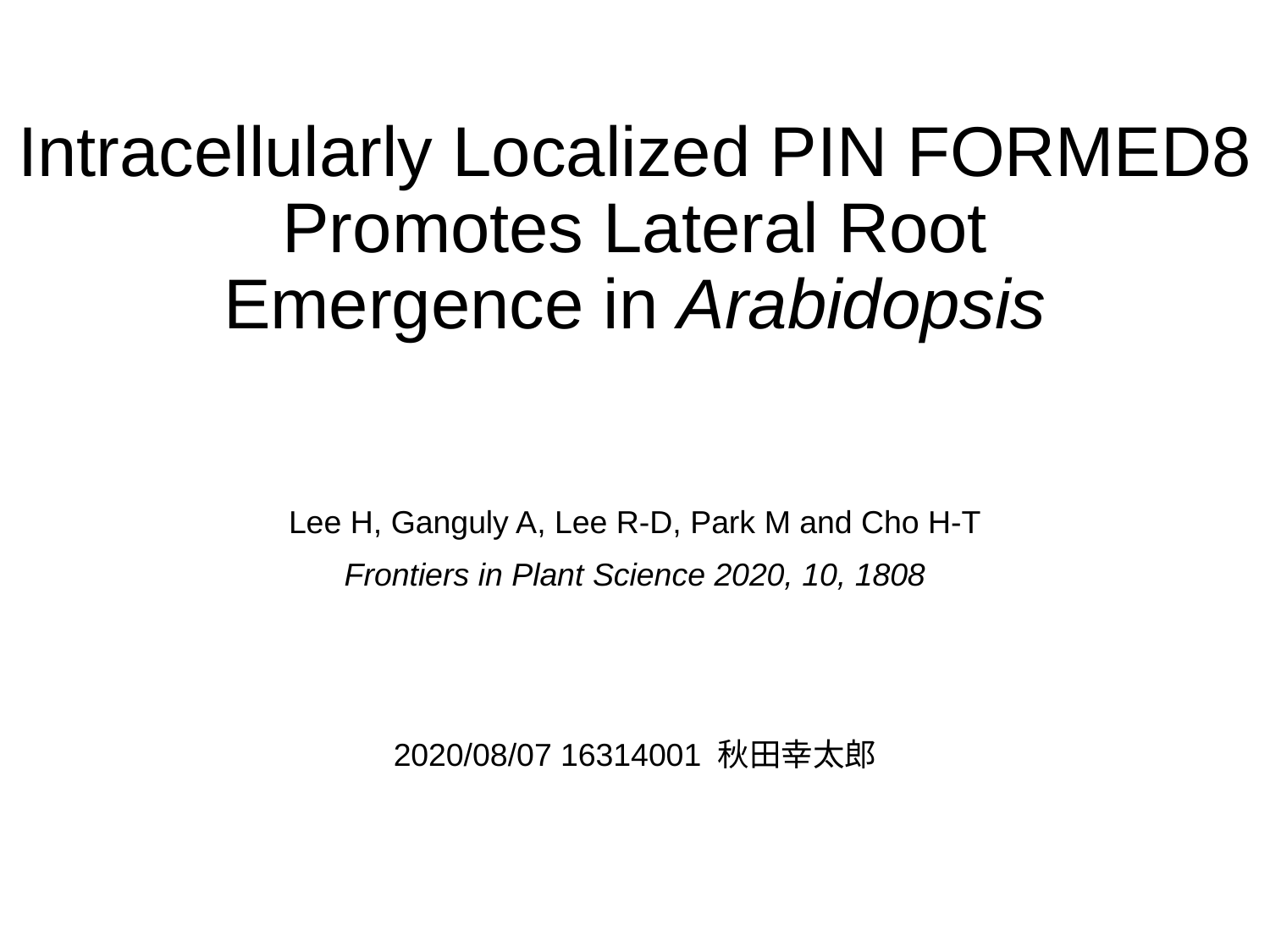

# Intracellularly Localized PIN FORMED8 Promotes Lateral Root Emergence in Arabidopsis
Lee H, Ganguly A, Lee R-D, Park M and Cho H-T
Frontiers in Plant Science 2020, 10, 1808

2020/08/07 16314001 秋田幸太郎